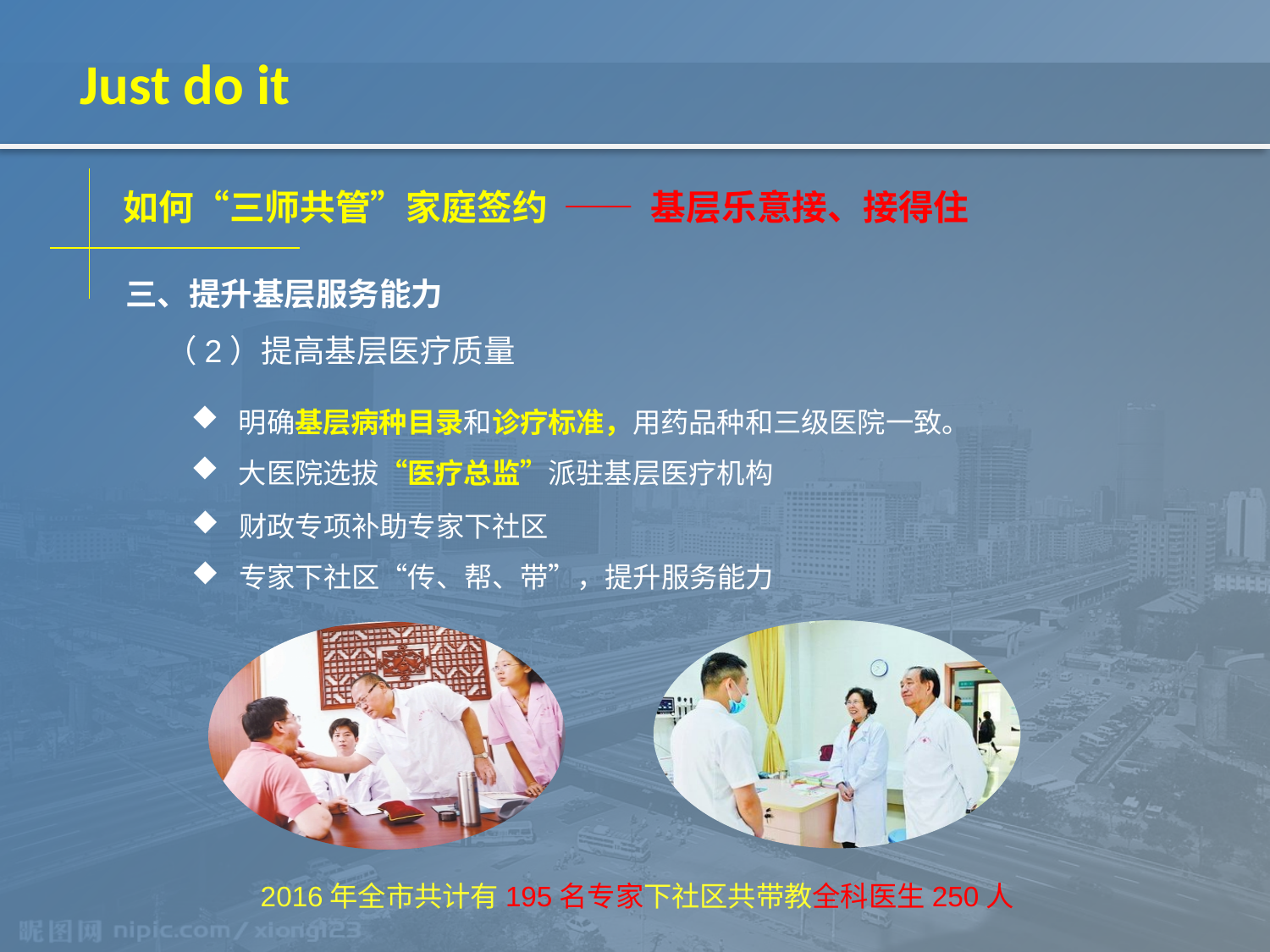

# Just do it
如何“三师共管”家庭签约
—— 基层乐意接、接得住
三、提升基层服务能力
（2）提高基层医疗质量
明确基层病种目录和诊疗标准，用药品种和三级医院一致。
大医院选拔“医疗总监”派驻基层医疗机构
财政专项补助专家下社区
专家下社区“传、帮、带”，提升服务能力

2016年全市共计有195名专家下社区共带教全科医生250人